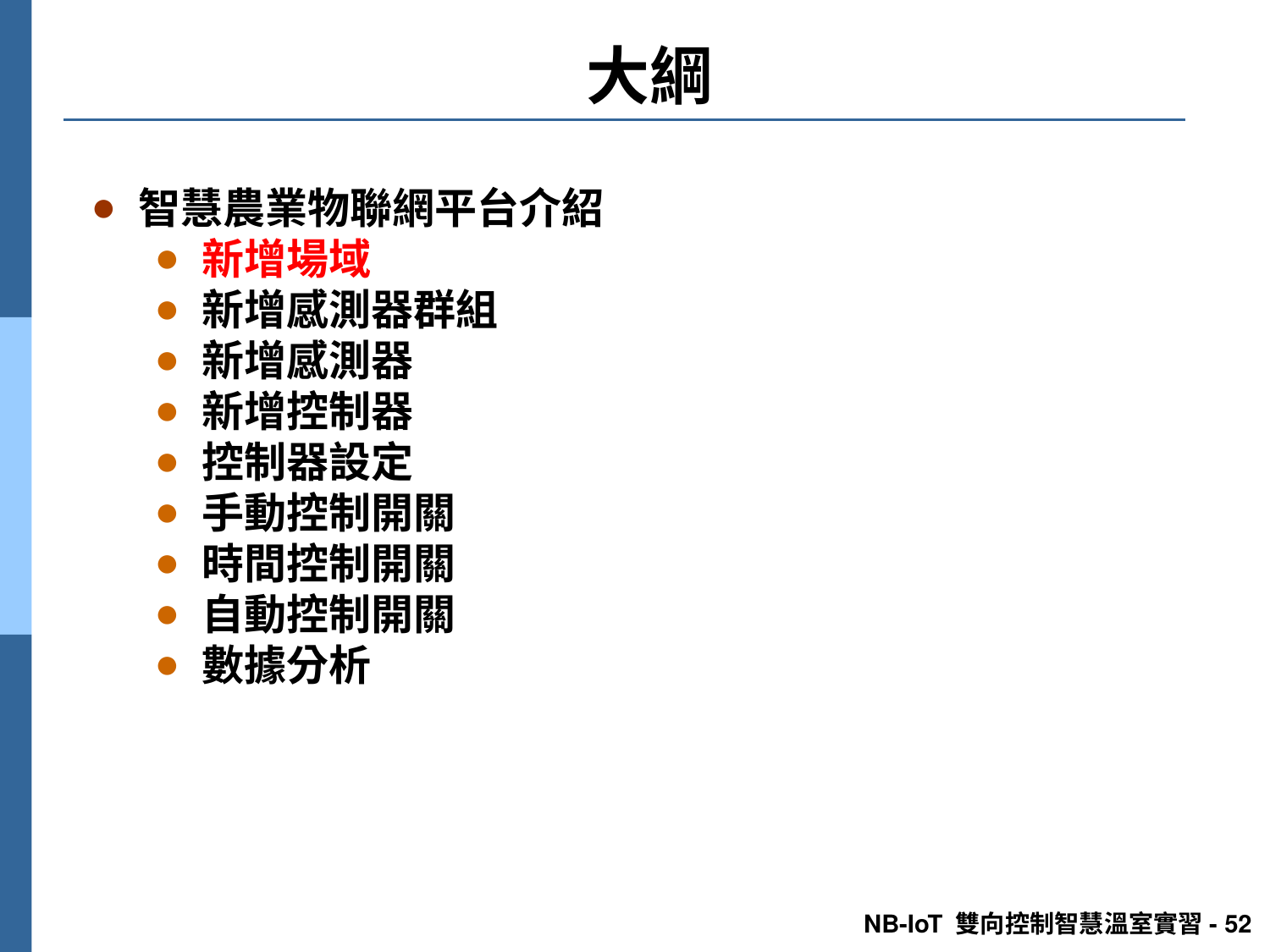

# 大綱
智慧農業物聯網平台介紹
新增場域
新增感測器群組
新增感測器
新增控制器
控制器設定
手動控制開關
時間控制開關
自動控制開關
數據分析